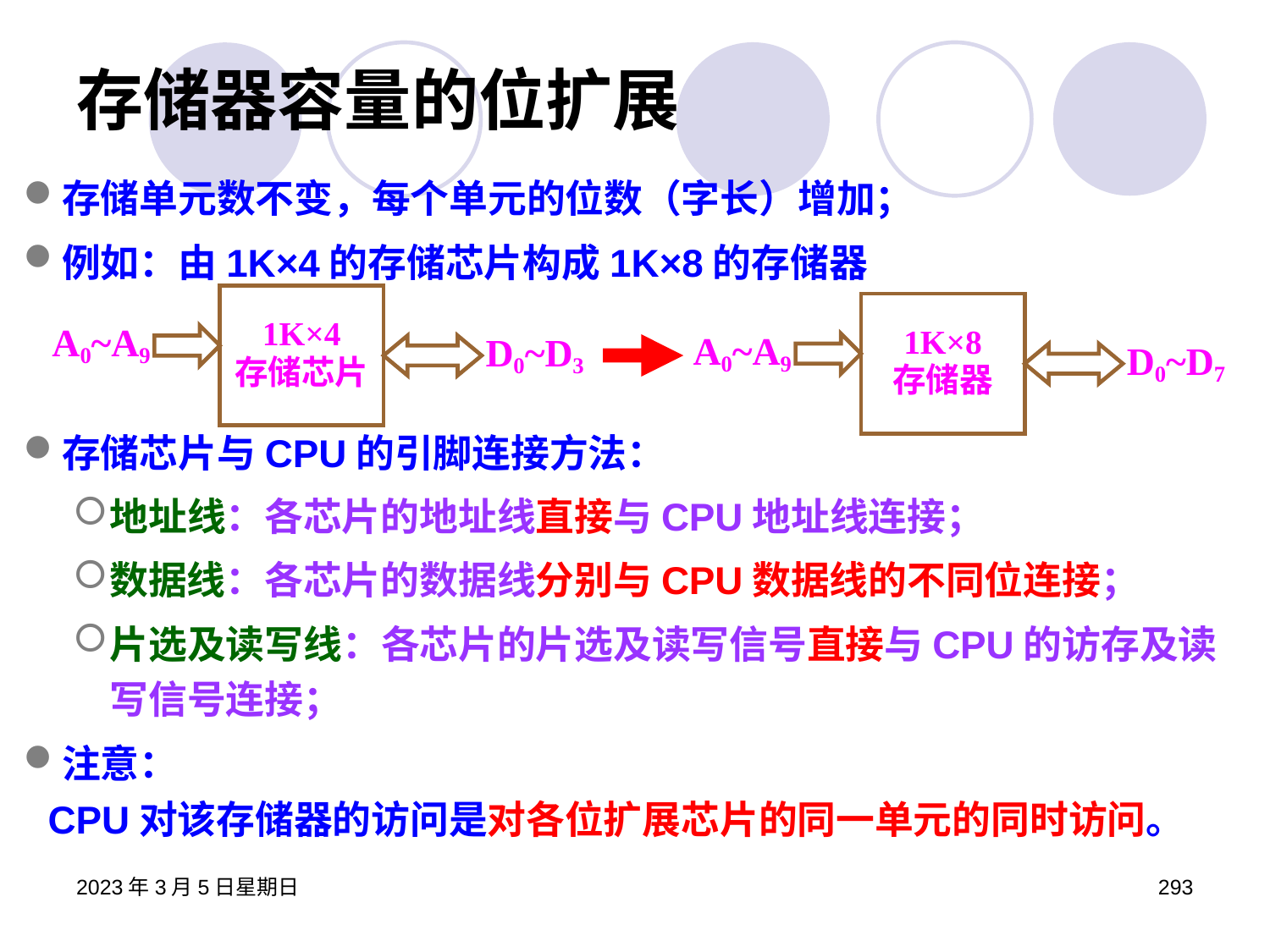

# 存储器容量的位扩展
存储单元数不变，每个单元的位数（字长）增加；
例如：由1K×4的存储芯片构成1K×8的存储器

存储芯片与CPU的引脚连接方法：
地址线：各芯片的地址线直接与CPU地址线连接；
数据线：各芯片的数据线分别与CPU数据线的不同位连接；
片选及读写线：各芯片的片选及读写信号直接与CPU的访存及读写信号连接；
注意：
CPU对该存储器的访问是对各位扩展芯片的同一单元的同时访问。
1K×4
存储芯片
A0~A9

D0~D3

1K×8
存储器
A0~A9

D0~D7

2023年3月5日星期日
293